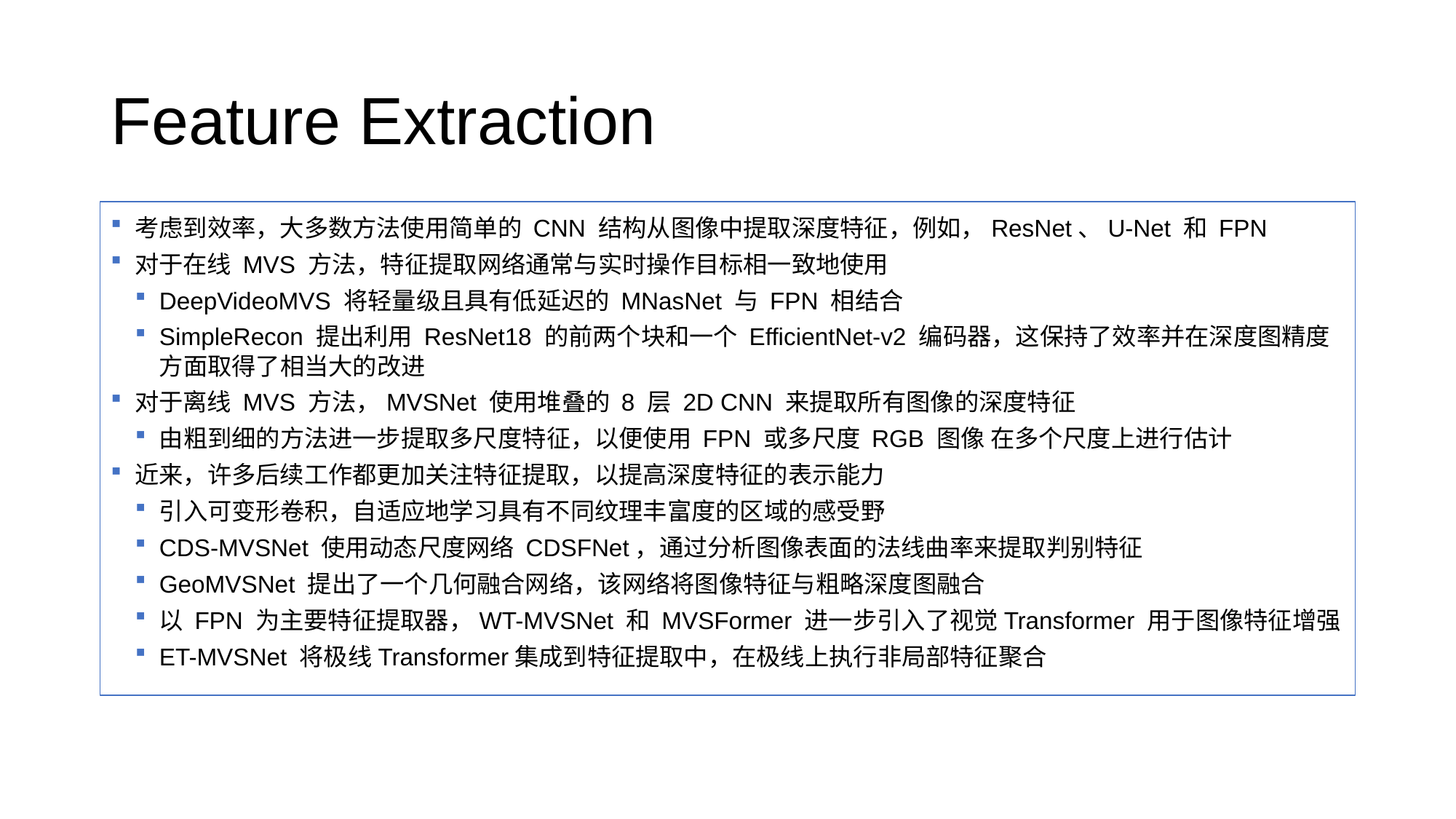

# Feature Extraction
考虑到效率，大多数方法使用简单的 CNN 结构从图像中提取深度特征，例如，ResNet、U-Net 和 FPN
对于在线 MVS 方法，特征提取网络通常与实时操作目标相一致地使用
DeepVideoMVS 将轻量级且具有低延迟的 MNasNet 与 FPN 相结合
SimpleRecon 提出利用 ResNet18 的前两个块和一个 EfficientNet-v2 编码器，这保持了效率并在深度图精度方面取得了相当大的改进
对于离线 MVS 方法，MVSNet 使用堆叠的 8 层 2D CNN 来提取所有图像的深度特征
由粗到细的方法进一步提取多尺度特征，以便使用 FPN 或多尺度 RGB 图像 在多个尺度上进行估计
近来，许多后续工作都更加关注特征提取，以提高深度特征的表示能力
引入可变形卷积，自适应地学习具有不同纹理丰富度的区域的感受野
CDS-MVSNet 使用动态尺度网络 CDSFNet，通过分析图像表面的法线曲率来提取判别特征
GeoMVSNet 提出了一个几何融合网络，该网络将图像特征与粗略深度图融合
以 FPN 为主要特征提取器，WT-MVSNet 和 MVSFormer 进一步引入了视觉Transformer 用于图像特征增强
ET-MVSNet 将极线Transformer集成到特征提取中，在极线上执行非局部特征聚合